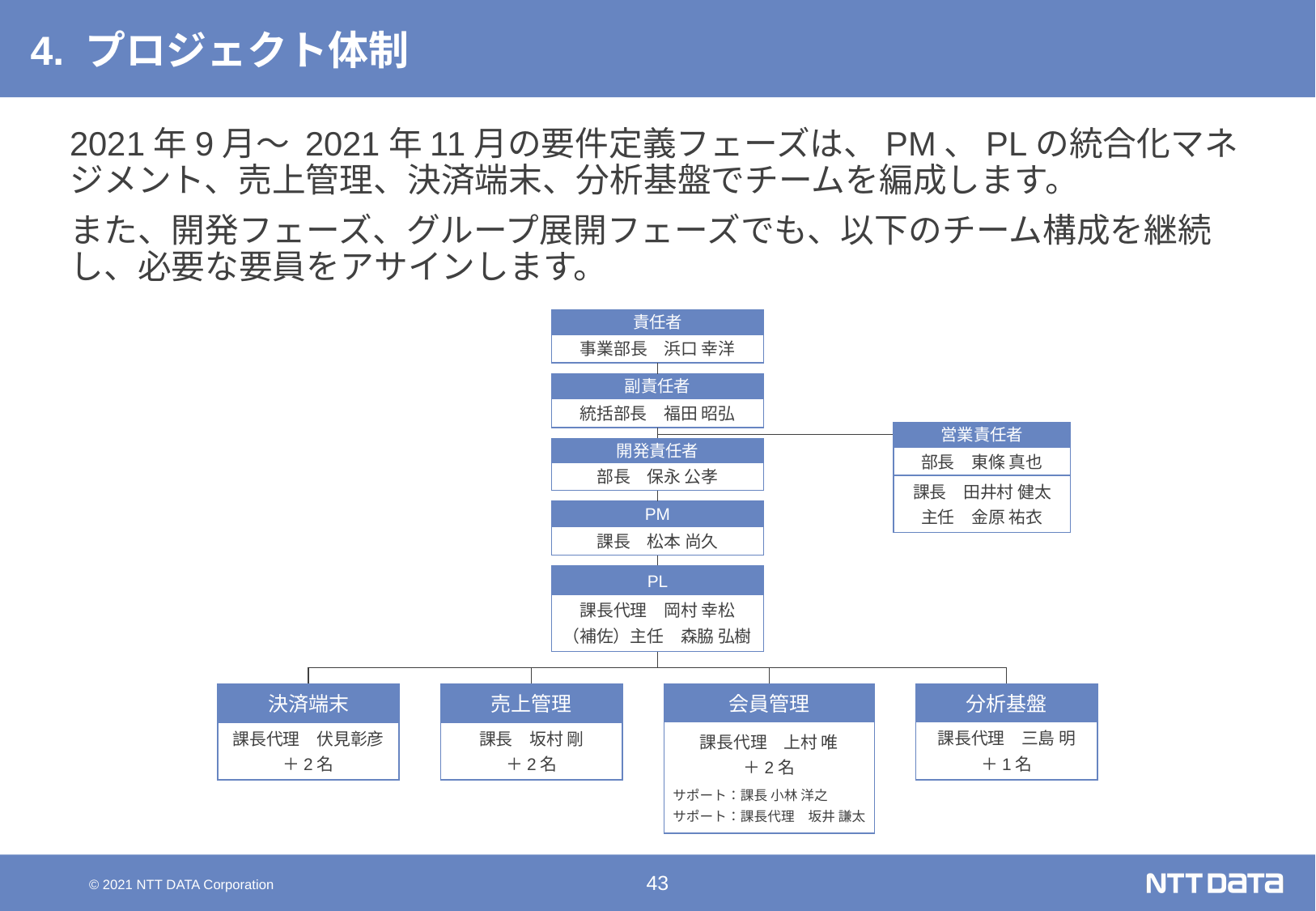

# 4. プロジェクト体制
2021年9月～ 2021年11月の要件定義フェーズは、PM、PLの統合化マネジメント、売上管理、決済端末、分析基盤でチームを編成します。
また、開発フェーズ、グループ展開フェーズでも、以下のチーム構成を継続し、必要な要員をアサインします。
責任者
事業部長　浜口 幸洋
副責任者
統括部長　福田 昭弘
営業責任者
部長　東條 真也
課長　田井村 健太
主任　金原 祐衣
開発責任者
部長　保永 公孝
PM
課長　松本 尚久
PL
課長代理　岡村 幸松
（補佐）主任　森脇 弘樹
決済端末
課長代理　伏見彰彦
＋2名
売上管理
課長　坂村 剛
＋2名
会員管理
課長代理　上村 唯
＋2名
サポート：課長 小林 洋之
サポート：課長代理　坂井 謙太
分析基盤
課長代理　三島 明
＋1名